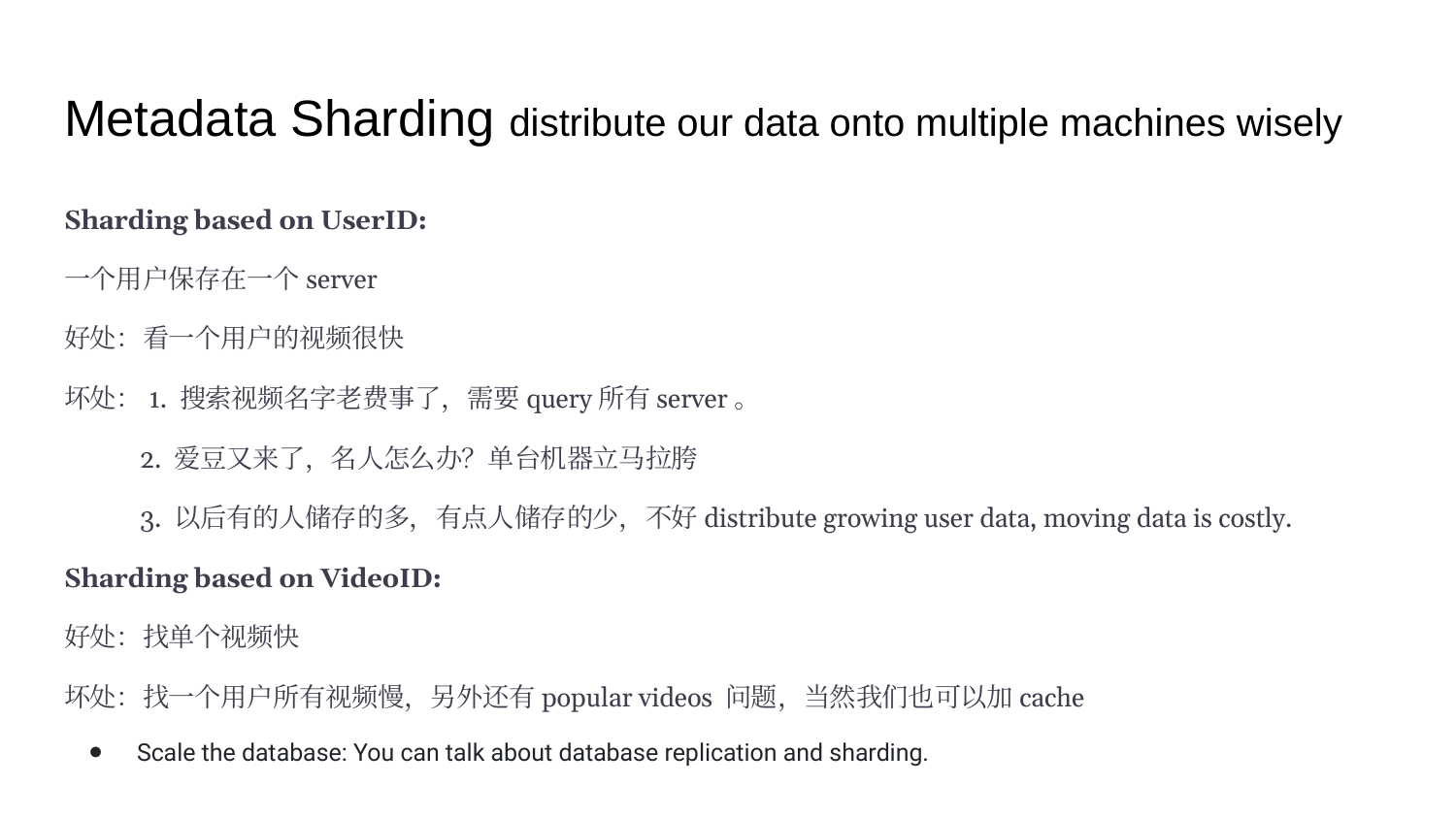

# Metadata Sharding distribute our data onto multiple machines wisely
Sharding based on UserID:
一个用户保存在一个server
好处：看一个用户的视频很快
坏处：1. 搜索视频名字老费事了，需要query所有server。
            2. 爱豆又来了，名人怎么办？单台机器立马拉胯
            3. 以后有的人储存的多，有点人储存的少，不好distribute growing user data, moving data is costly.
Sharding based on VideoID:
好处：找单个视频快
坏处：找一个用户所有视频慢，另外还有popular videos 问题，当然我们也可以加cache
Scale the database: You can talk about database replication and sharding.